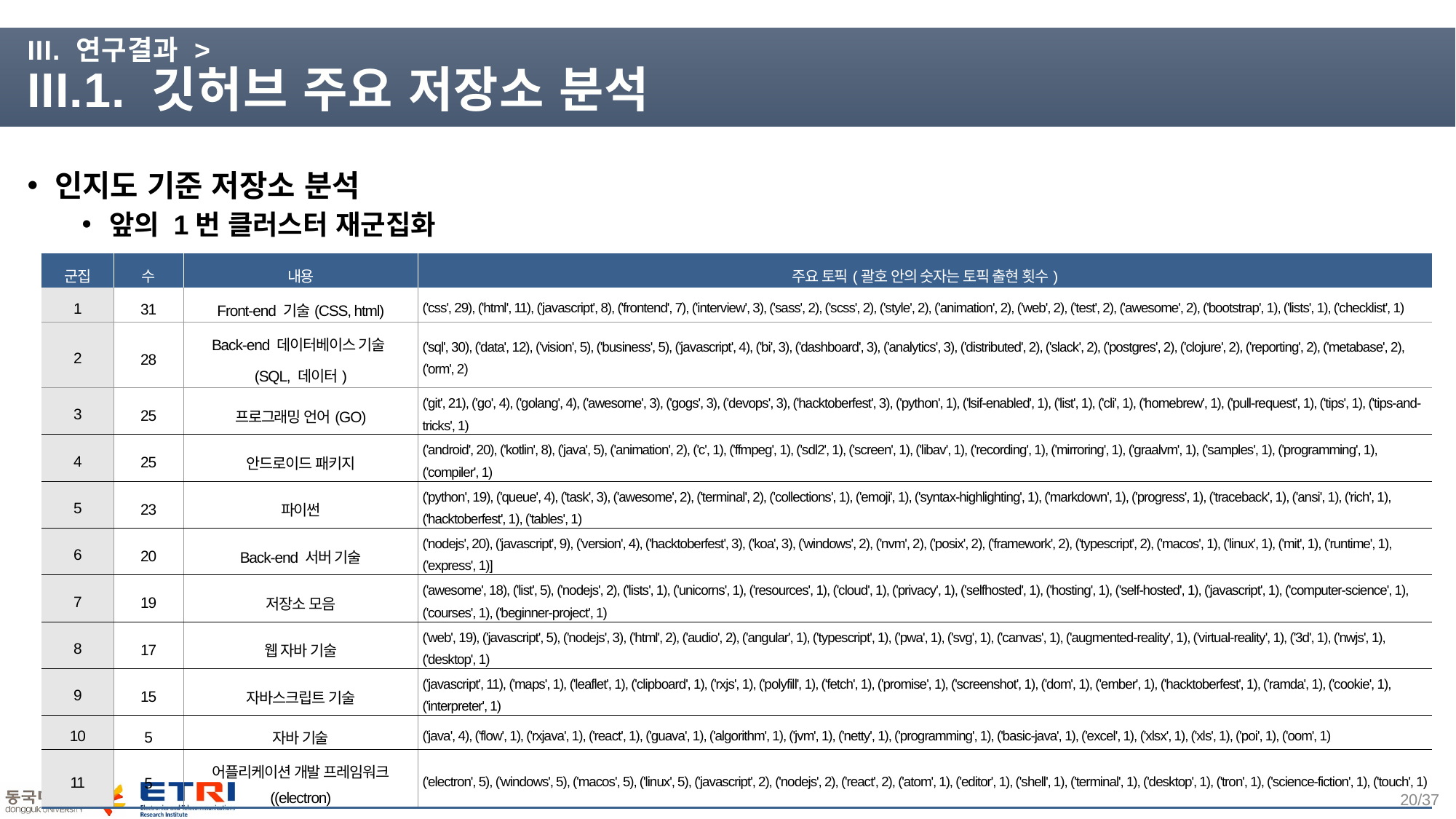

# III. 연구결과 > III.1. 깃허브 주요 저장소 분석
인지도 기준 저장소 분석
앞의 1번 클러스터 재군집화
| 군집 | 수 | 내용 | 주요 토픽(괄호 안의 숫자는 토픽 출현 횟수) |
| --- | --- | --- | --- |
| 1 | 31 | Front-end 기술(CSS, html) | ('css', 29), ('html', 11), ('javascript', 8), ('frontend', 7), ('interview', 3), ('sass', 2), ('scss', 2), ('style', 2), ('animation', 2), ('web', 2), ('test', 2), ('awesome', 2), ('bootstrap', 1), ('lists', 1), ('checklist', 1) |
| 2 | 28 | Back-end 데이터베이스 기술(SQL, 데이터) | ('sql', 30), ('data', 12), ('vision', 5), ('business', 5), ('javascript', 4), ('bi', 3), ('dashboard', 3), ('analytics', 3), ('distributed', 2), ('slack', 2), ('postgres', 2), ('clojure', 2), ('reporting', 2), ('metabase', 2), ('orm', 2) |
| 3 | 25 | 프로그래밍 언어(GO) | ('git', 21), ('go', 4), ('golang', 4), ('awesome', 3), ('gogs', 3), ('devops', 3), ('hacktoberfest', 3), ('python', 1), ('lsif-enabled', 1), ('list', 1), ('cli', 1), ('homebrew', 1), ('pull-request', 1), ('tips', 1), ('tips-and-tricks', 1) |
| 4 | 25 | 안드로이드 패키지 | ('android', 20), ('kotlin', 8), ('java', 5), ('animation', 2), ('c', 1), ('ffmpeg', 1), ('sdl2', 1), ('screen', 1), ('libav', 1), ('recording', 1), ('mirroring', 1), ('graalvm', 1), ('samples', 1), ('programming', 1), ('compiler', 1) |
| 5 | 23 | 파이썬 | ('python', 19), ('queue', 4), ('task', 3), ('awesome', 2), ('terminal', 2), ('collections', 1), ('emoji', 1), ('syntax-highlighting', 1), ('markdown', 1), ('progress', 1), ('traceback', 1), ('ansi', 1), ('rich', 1), ('hacktoberfest', 1), ('tables', 1) |
| 6 | 20 | Back-end 서버 기술 | ('nodejs', 20), ('javascript', 9), ('version', 4), ('hacktoberfest', 3), ('koa', 3), ('windows', 2), ('nvm', 2), ('posix', 2), ('framework', 2), ('typescript', 2), ('macos', 1), ('linux', 1), ('mit', 1), ('runtime', 1), ('express', 1)] |
| 7 | 19 | 저장소 모음 | ('awesome', 18), ('list', 5), ('nodejs', 2), ('lists', 1), ('unicorns', 1), ('resources', 1), ('cloud', 1), ('privacy', 1), ('selfhosted', 1), ('hosting', 1), ('self-hosted', 1), ('javascript', 1), ('computer-science', 1), ('courses', 1), ('beginner-project', 1) |
| 8 | 17 | 웹 자바 기술 | ('web', 19), ('javascript', 5), ('nodejs', 3), ('html', 2), ('audio', 2), ('angular', 1), ('typescript', 1), ('pwa', 1), ('svg', 1), ('canvas', 1), ('augmented-reality', 1), ('virtual-reality', 1), ('3d', 1), ('nwjs', 1), ('desktop', 1) |
| 9 | 15 | 자바스크립트 기술 | ('javascript', 11), ('maps', 1), ('leaflet', 1), ('clipboard', 1), ('rxjs', 1), ('polyfill', 1), ('fetch', 1), ('promise', 1), ('screenshot', 1), ('dom', 1), ('ember', 1), ('hacktoberfest', 1), ('ramda', 1), ('cookie', 1), ('interpreter', 1) |
| 10 | 5 | 자바 기술 | ('java', 4), ('flow', 1), ('rxjava', 1), ('react', 1), ('guava', 1), ('algorithm', 1), ('jvm', 1), ('netty', 1), ('programming', 1), ('basic-java', 1), ('excel', 1), ('xlsx', 1), ('xls', 1), ('poi', 1), ('oom', 1) |
| 11 | 5 | 어플리케이션 개발 프레임워크 ((electron) | ('electron', 5), ('windows', 5), ('macos', 5), ('linux', 5), ('javascript', 2), ('nodejs', 2), ('react', 2), ('atom', 1), ('editor', 1), ('shell', 1), ('terminal', 1), ('desktop', 1), ('tron', 1), ('science-fiction', 1), ('touch', 1) |
20/37